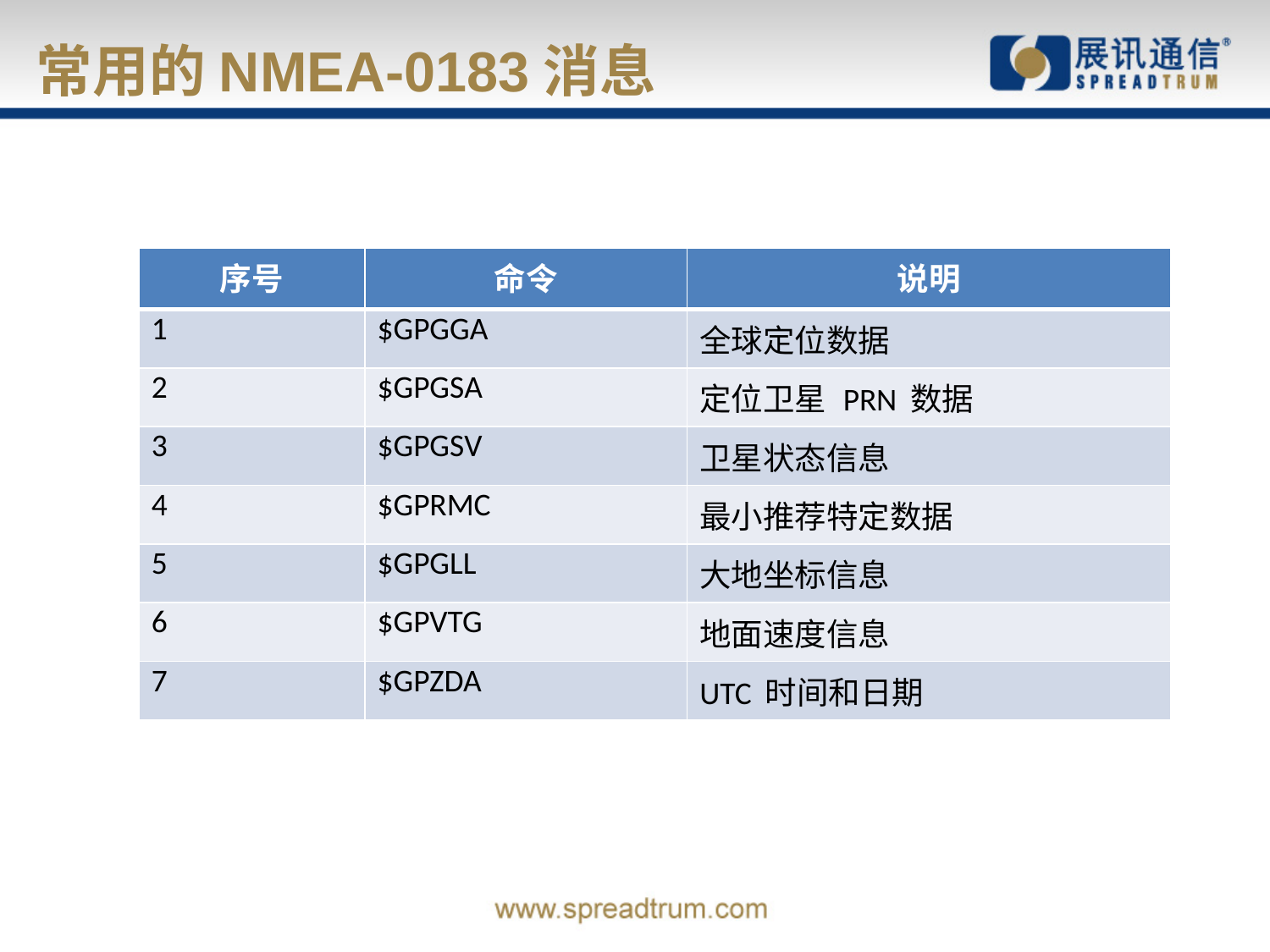

常用的NMEA-0183消息
| 序号 | 命令 | 说明 |
| --- | --- | --- |
| 1 | $GPGGA | 全球定位数据 |
| 2 | $GPGSA | 定位卫星 PRN 数据 |
| 3 | $GPGSV | 卫星状态信息 |
| 4 | $GPRMC | 最小推荐特定数据 |
| 5 | $GPGLL | 大地坐标信息 |
| 6 | $GPVTG | 地面速度信息 |
| 7 | $GPZDA | UTC 时间和日期 |